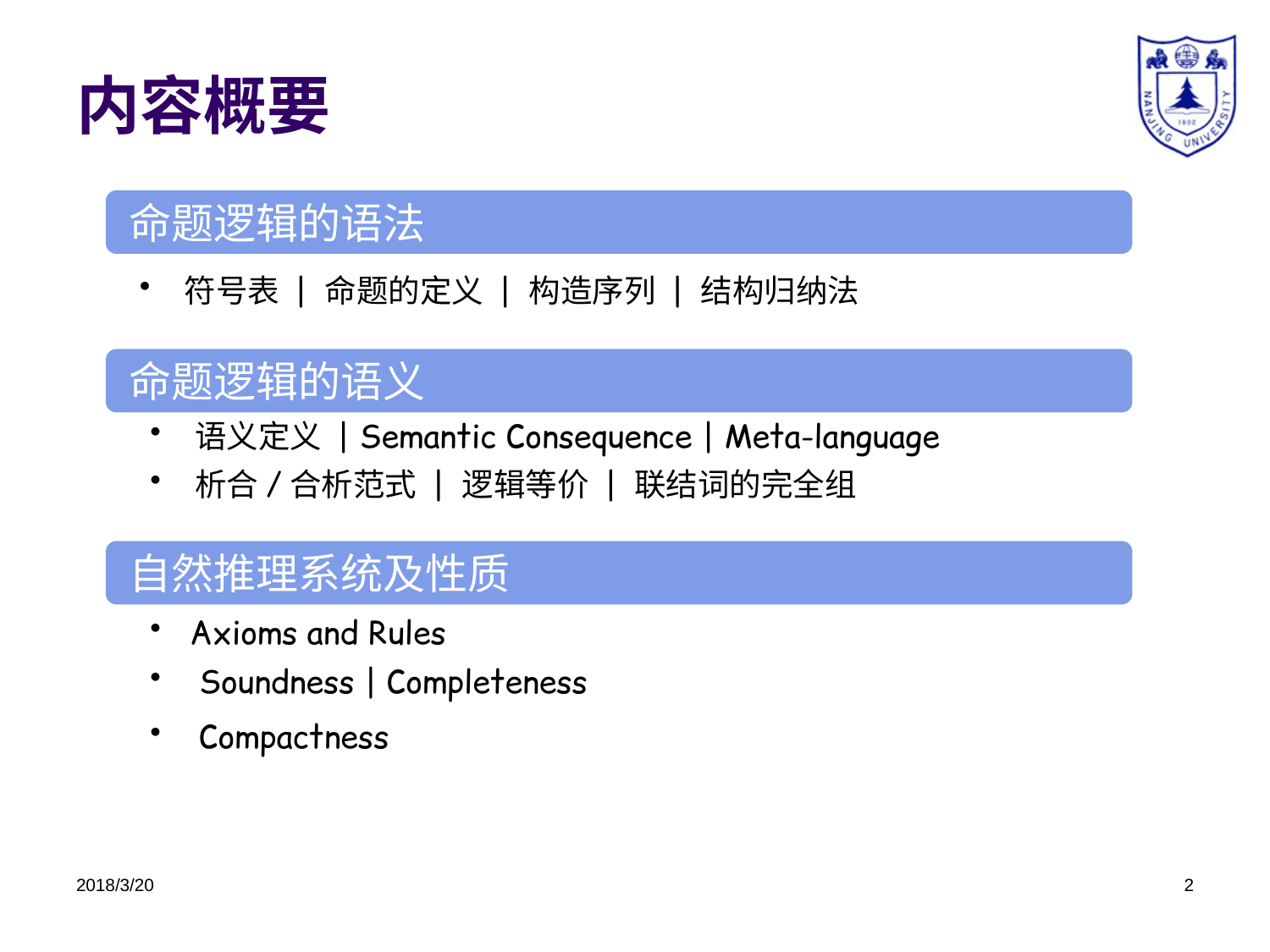

# 内容概要

命题逻辑的语法
 符号表 | 命题的定义 | 构造序列 | 结构归纳法

命题逻辑的语义
 语义定义 | Semantic Consequence | Meta-language
 析合/合析范式 | 逻辑等价 | 联结词的完全组

自然推理系统及性质
Axioms and Rules
  Soundness | Completeness
  Compactness
2018/3/20
2